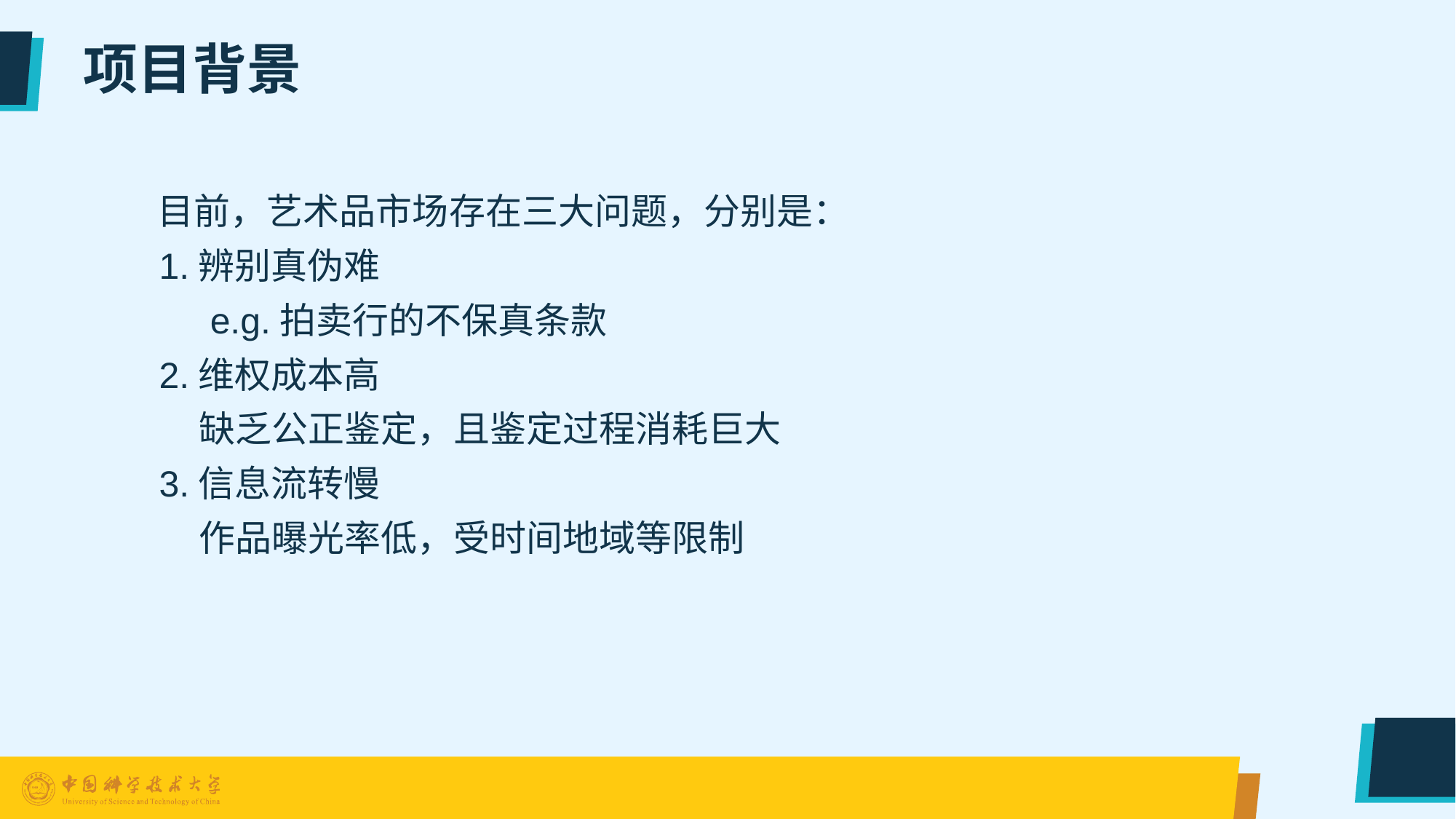

# 项目背景

     目前，艺术品市场存在三大问题，分别是：
     1.辨别真伪难
          e.g.拍卖行的不保真条款
     2.维权成本高
          缺乏公正鉴定，且鉴定过程消耗巨大
     3.信息流转慢
          作品曝光率低，受时间地域等限制

4